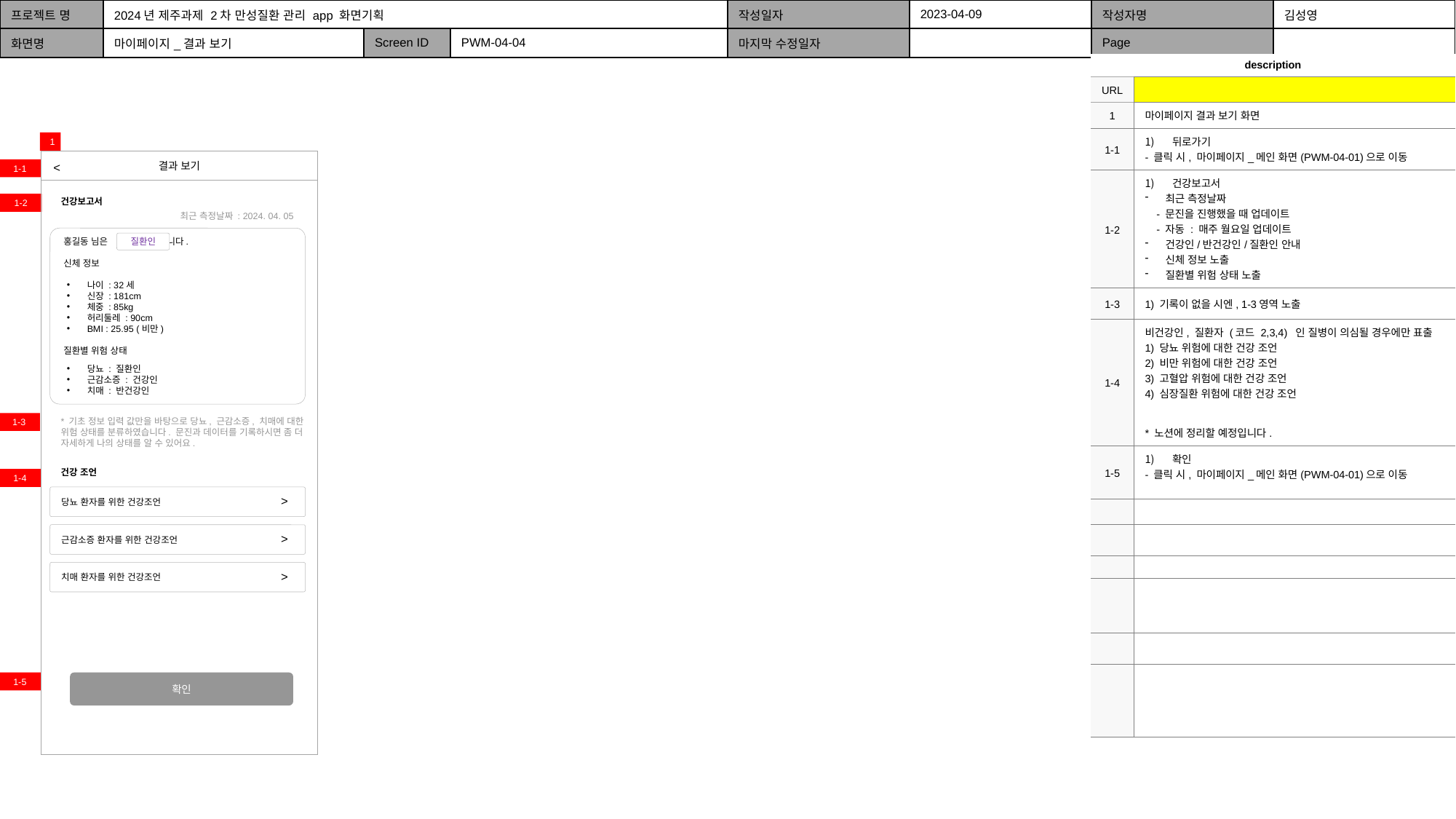

| 프로젝트 명 | 2024년 제주과제 2차 만성질환 관리 app 화면기획 |  |  | 작성일자 | 2023-04-09 | 작성자명 | 김성영 |
| --- | --- | --- | --- | --- | --- | --- | --- |
| 화면명 | 마이페이지\_결과 보기 | Screen ID | PWM-04-04 | 마지막 수정일자 |  | Page |  |
| description |  |
| --- | --- |
| URL |  |
| 1 | 마이페이지 결과 보기 화면 |
| 1-1 | 뒤로가기 - 클릭 시, 마이페이지\_메인 화면(PWM-04-01)으로 이동 |
| 1-2 | 건강보고서 최근 측정날짜 - 문진을 진행했을 때 업데이트 - 자동 : 매주 월요일 업데이트 건강인/반건강인/질환인 안내 신체 정보 노출 질환별 위험 상태 노출 |
| 1-3 | 1) 기록이 없을 시엔, 1-3영역 노출 |
| 1-4 | 비건강인, 질환자 (코드 2,3,4) 인 질병이 의심될 경우에만 표출 1) 당뇨 위험에 대한 건강 조언 2) 비만 위험에 대한 건강 조언 3) 고혈압 위험에 대한 건강 조언 4) 심장질환 위험에 대한 건강 조언 \* 노션에 정리할 예정입니다. |
| 1-5 | 확인 - 클릭 시, 마이페이지\_메인 화면(PWM-04-01)으로 이동 |
|  |  |
|  |  |
|  |  |
|  |  |
|  |  |
|  |  |
1

결과 보기
<
1-1
건강보고서
1-2
최근 측정날짜 : 2024. 04. 05
홍길동 님은                    입니다.

신체 정보

질환별 위험 상태

질환인
나이 : 32세
신장 : 181cm
체중 : 85kg
허리둘레 : 90cm
BMI : 25.95 (비만)
당뇨 : 질환인
근감소증 : 건강인
치매 : 반건강인
* 기초 정보 입력 값만을 바탕으로 당뇨, 근감소증, 치매에 대한 위험 상태를 분류하였습니다. 문진과 데이터를 기록하시면 좀 더 자세하게 나의 상태를 알 수 있어요.
1-3
건강 조언
1-4
당뇨 환자를 위한 건강조언
<
근감소증 환자를 위한 건강조언
<
치매 환자를 위한 건강조언
<
1-5
확인